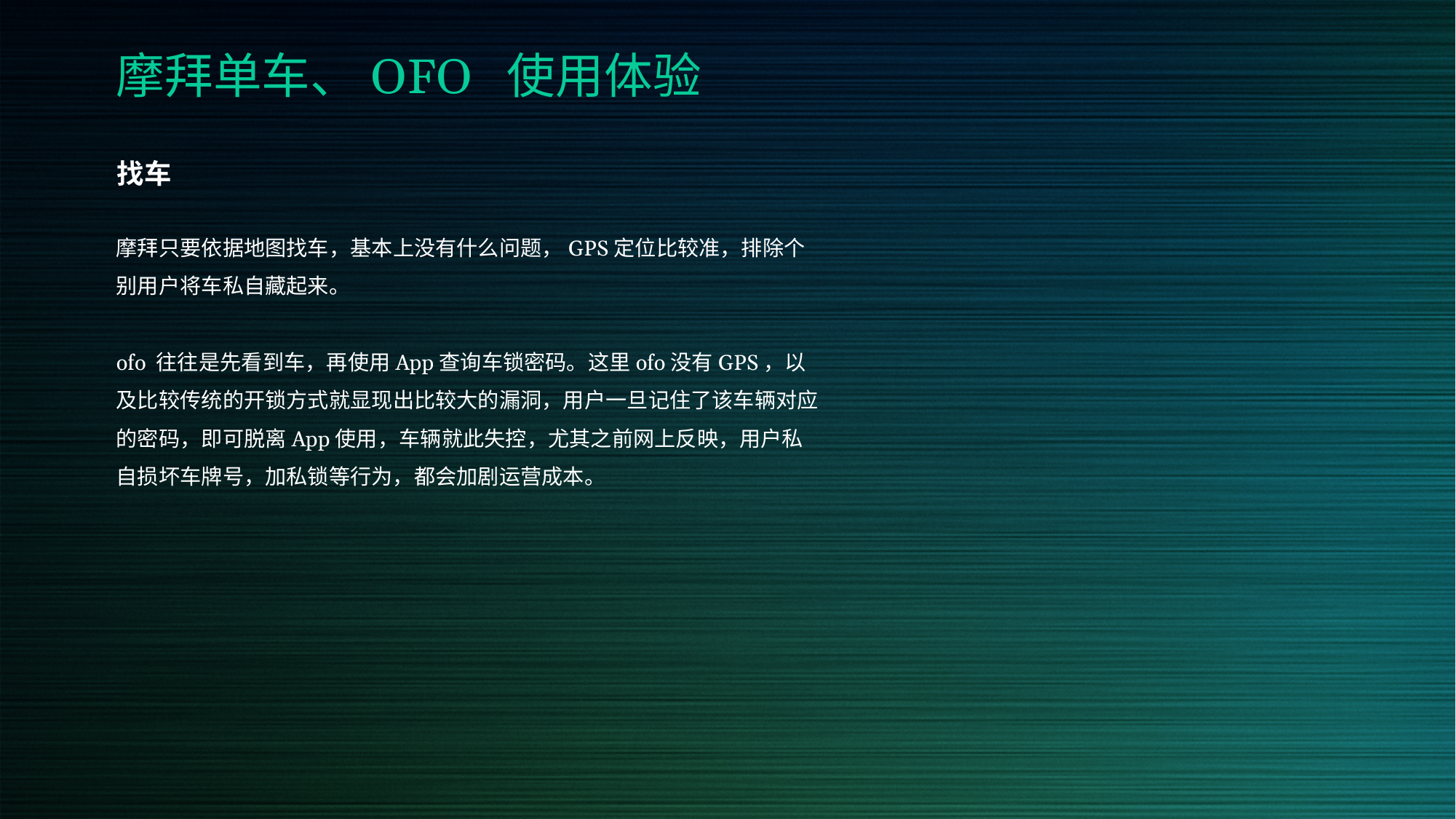

摩拜单车、OFO  使用体验
找车
摩拜只要依据地图找车，基本上没有什么问题，GPS定位比较准，排除个别用户将车私自藏起来。

ofo 往往是先看到车，再使用App查询车锁密码。这里ofo没有GPS，以及比较传统的开锁方式就显现出比较大的漏洞，用户一旦记住了该车辆对应的密码，即可脱离App使用，车辆就此失控，尤其之前网上反映，用户私自损坏车牌号，加私锁等行为，都会加剧运营成本。